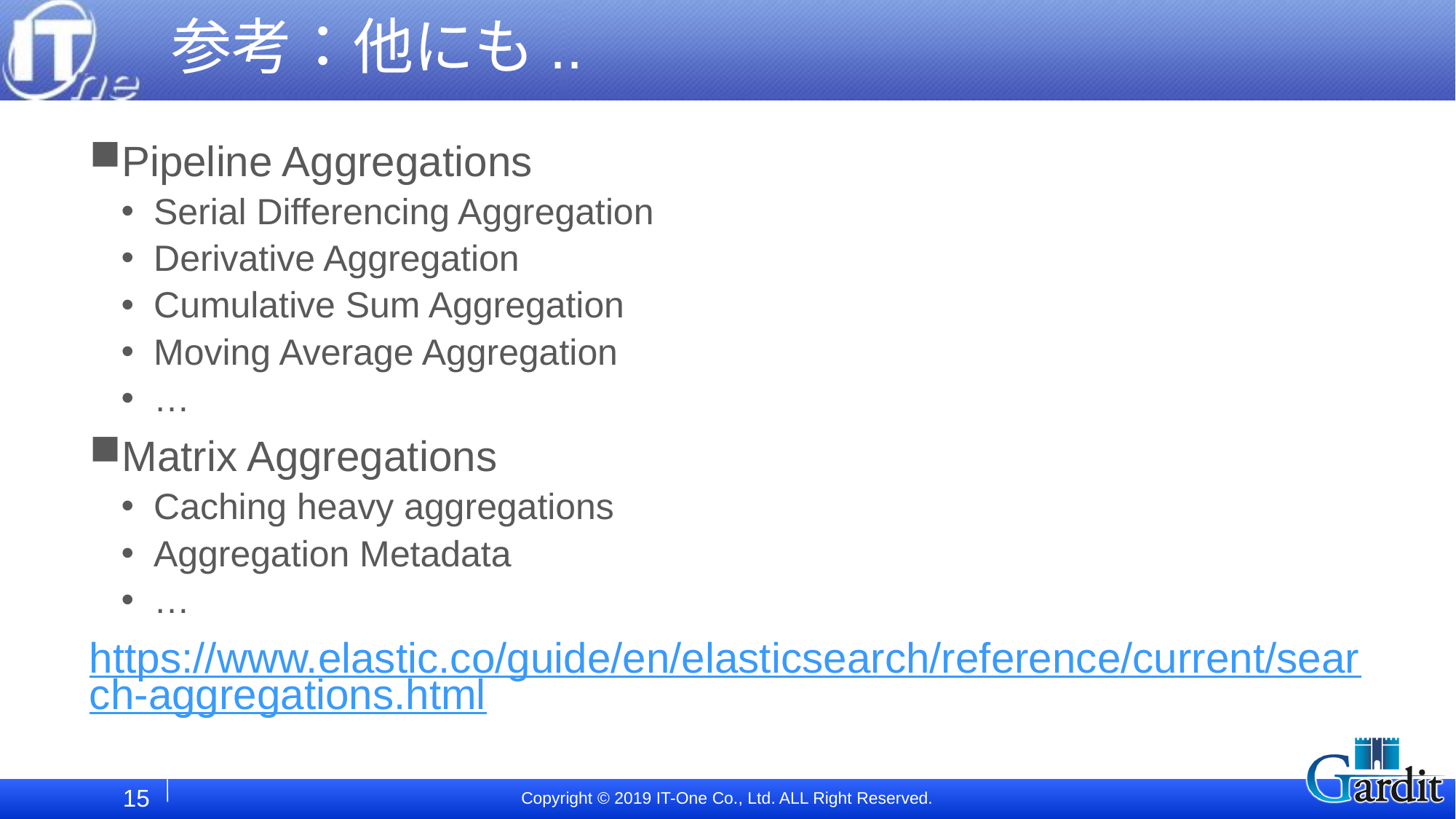

# 参考：他にも..
Pipeline Aggregations
Serial Differencing Aggregation
Derivative Aggregation
Cumulative Sum Aggregation
Moving Average Aggregation
…
Matrix Aggregations
Caching heavy aggregations
Aggregation Metadata
…
https://www.elastic.co/guide/en/elasticsearch/reference/current/search-aggregations.html
15